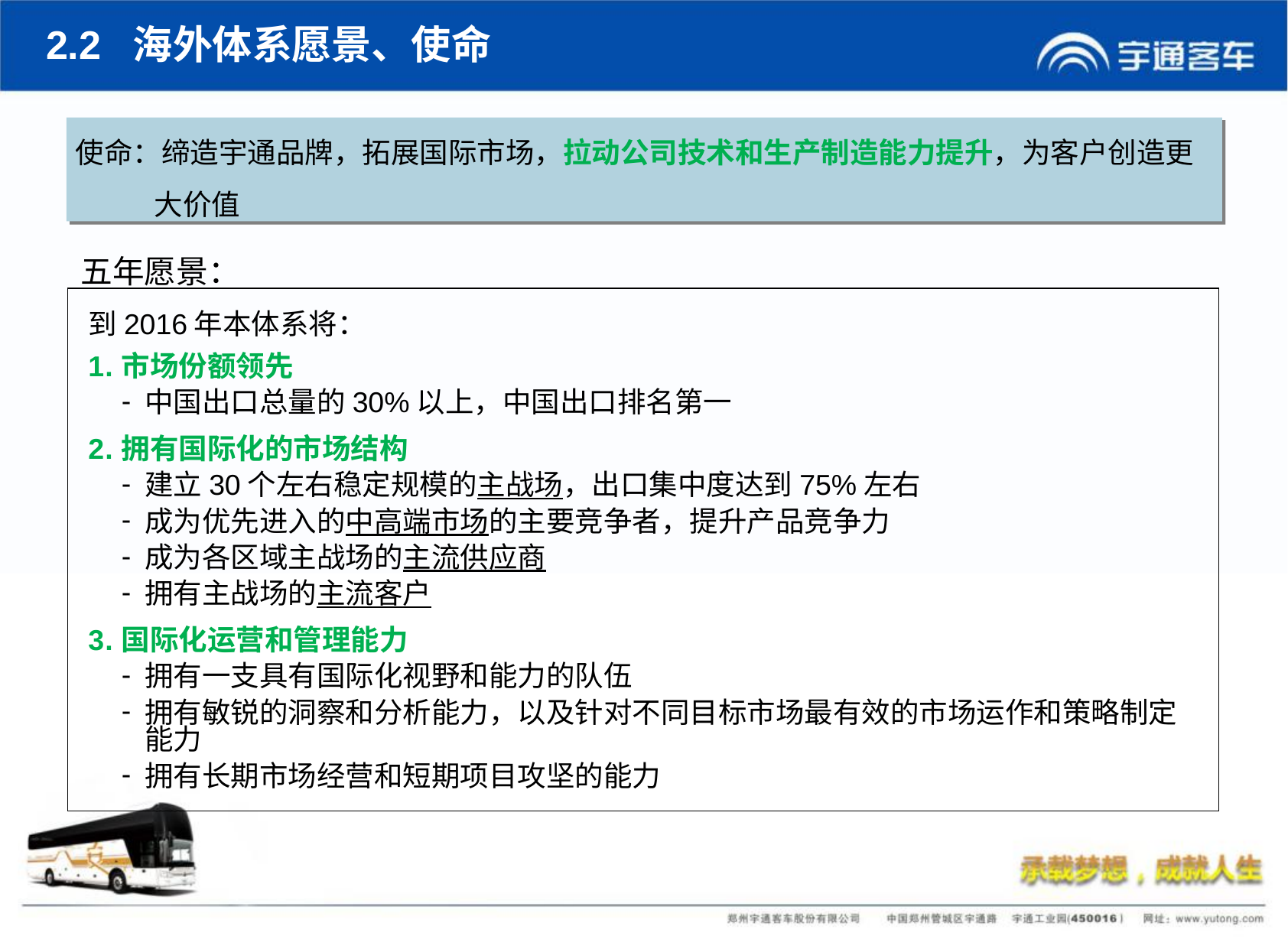

2.2  海外体系愿景、使命
使命：缔造宇通品牌，拓展国际市场，拉动公司技术和生产制造能力提升，为客户创造更大价值
五年愿景：

到2016年本体系将：
市场份额领先
中国出口总量的30%以上，中国出口排名第一
拥有国际化的市场结构
建立30个左右稳定规模的主战场，出口集中度达到75%左右
成为优先进入的中高端市场的主要竞争者，提升产品竞争力
成为各区域主战场的主流供应商
拥有主战场的主流客户
国际化运营和管理能力
拥有一支具有国际化视野和能力的队伍
拥有敏锐的洞察和分析能力，以及针对不同目标市场最有效的市场运作和策略制定能力
拥有长期市场经营和短期项目攻坚的能力